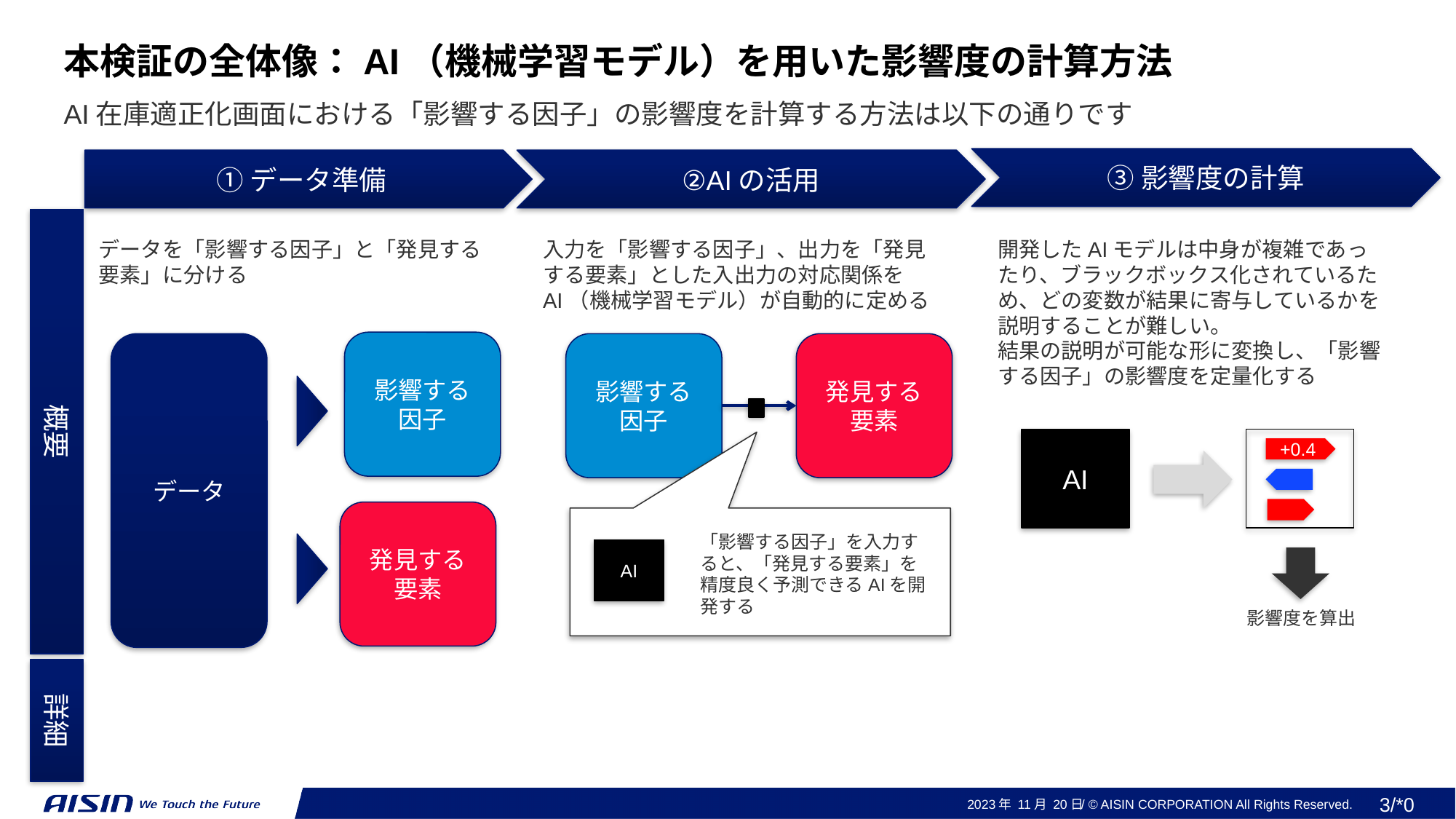

本検証の全体像：AI（機械学習モデル）を用いた影響度の計算方法
AI在庫適正化画面における「影響する因子」の影響度を計算する方法は以下の通りです
③影響度の計算
①データ準備
②AIの活用
概要
データを「影響する因子」と「発見する要素」に分ける
入力を「影響する因子」、出力を「発見する要素」とした入出力の対応関係をAI（機械学習モデル）が自動的に定める
開発したAIモデルは中身が複雑であったり、ブラックボックス化されているため、どの変数が結果に寄与しているかを説明することが難しい。
結果の説明が可能な形に変換し、「影響する因子」の影響度を定量化する
影響する因子
データ
影響する因子
発見する要素

AI

+0.4

発見する要素

「影響する因子」を入力すると、「発見する要素」を精度良く予測できるAIを開発する
AI

影響度を算出
詳細
2023年 11月 20日